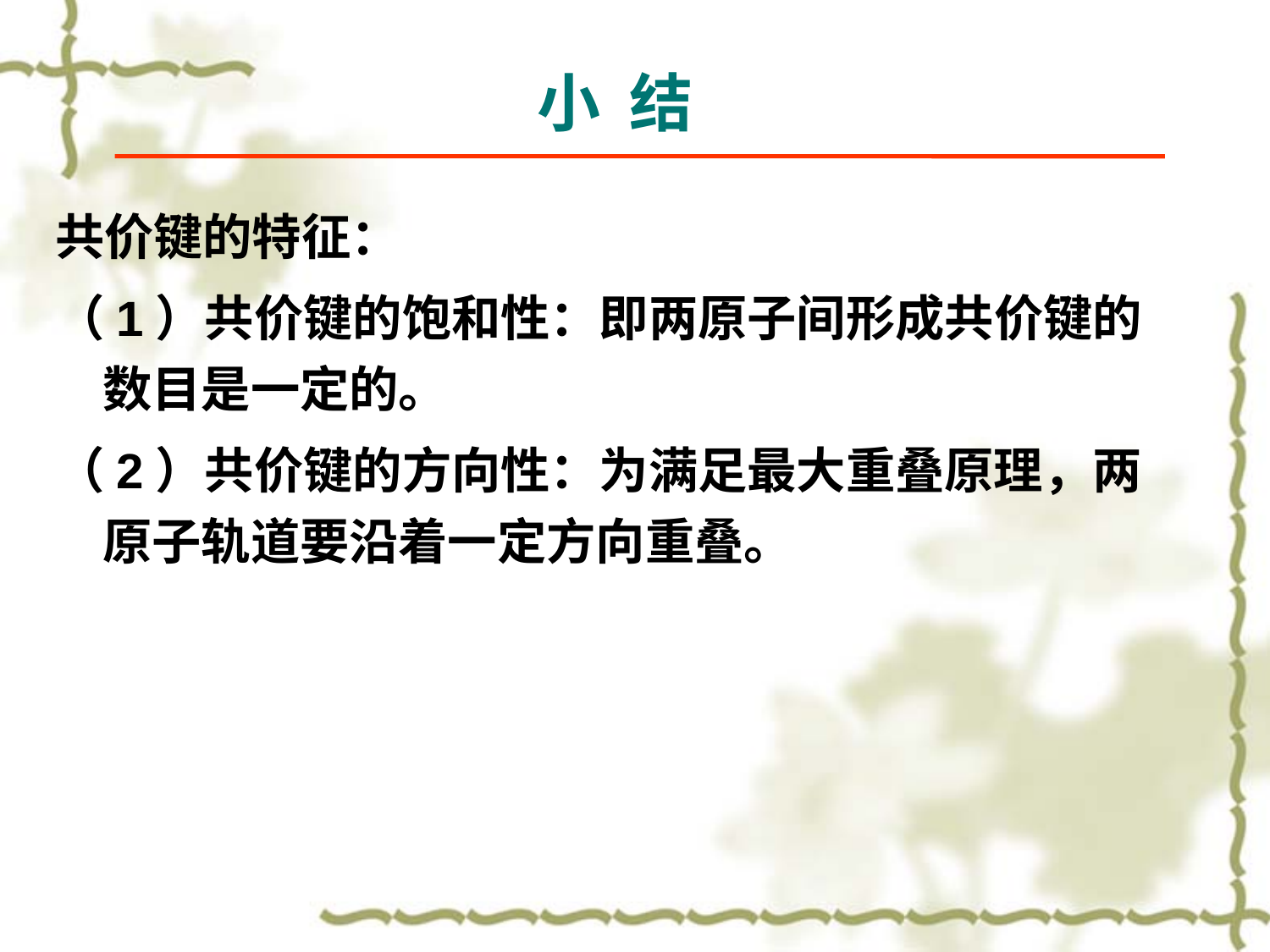

# 小  结

共价键的特征：
（1）共价键的饱和性：即两原子间形成共价键的数目是一定的。
（2）共价键的方向性：为满足最大重叠原理，两原子轨道要沿着一定方向重叠。